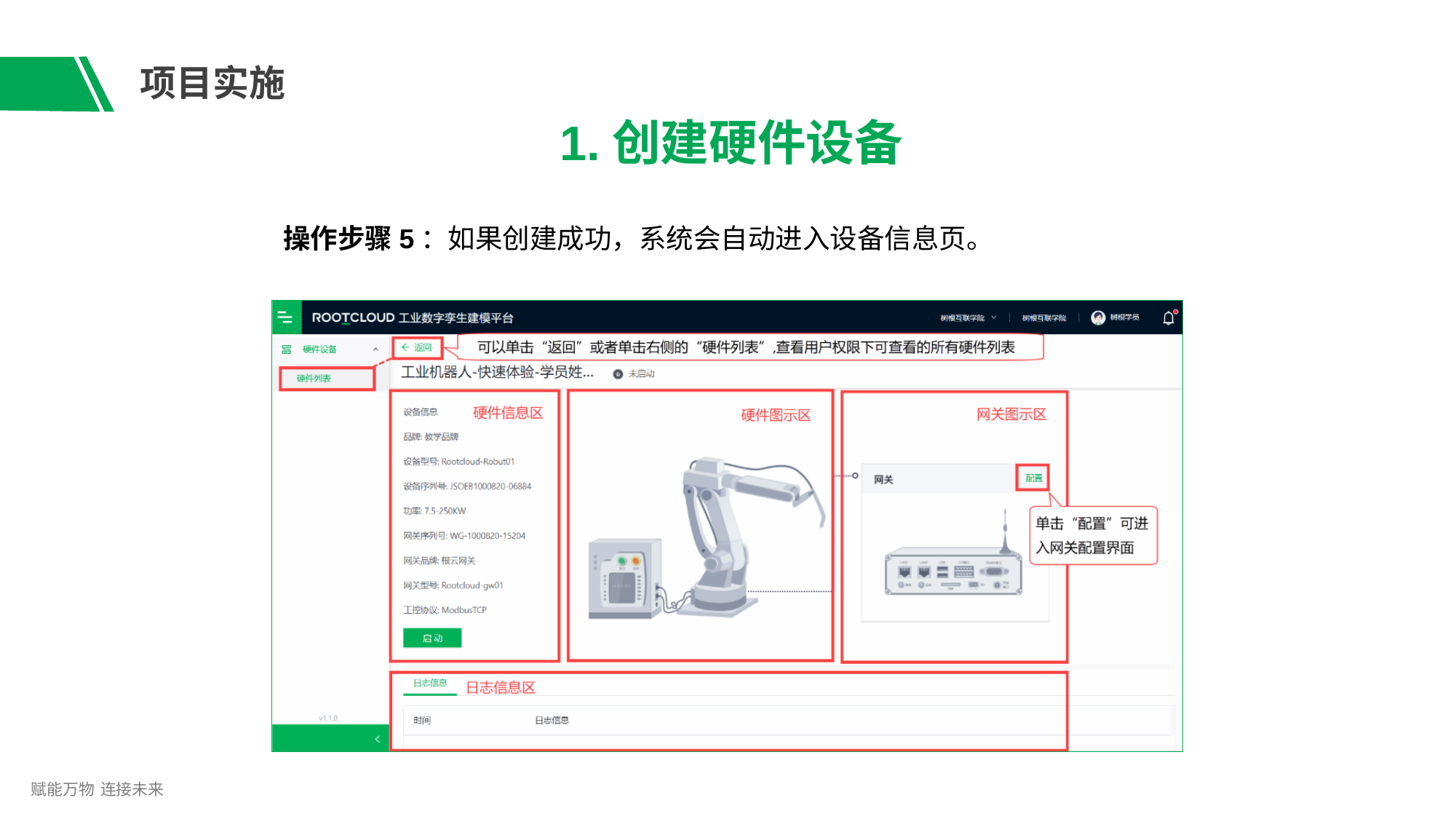

# 项目实施
1.创建硬件设备
操作步骤5：如果创建成功，系统会自动进入设备信息页。

赋能万物 连接未来